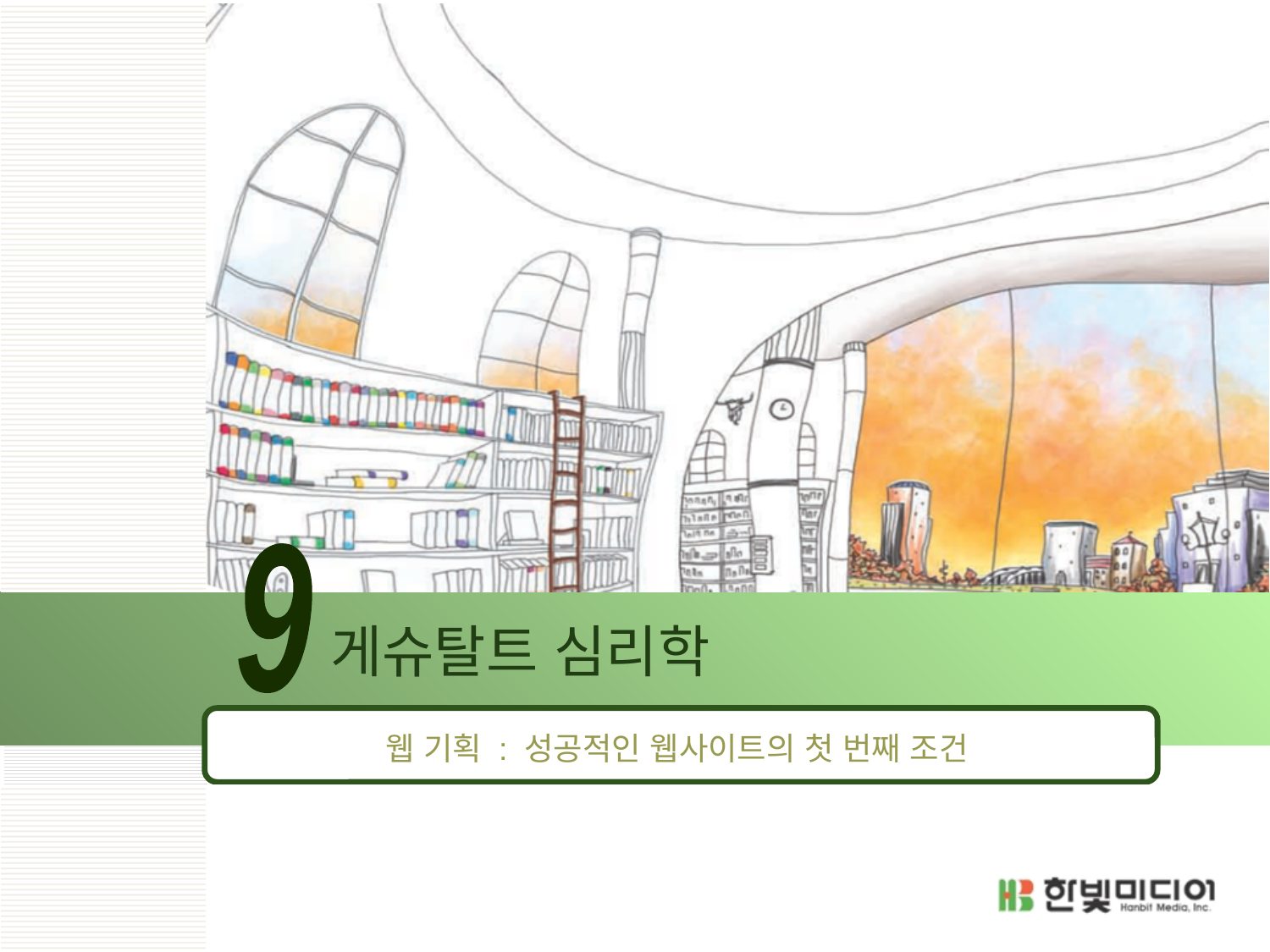

9
# 게슈탈트 심리학
웹 기획 : 성공적인 웹사이트의 첫 번째 조건